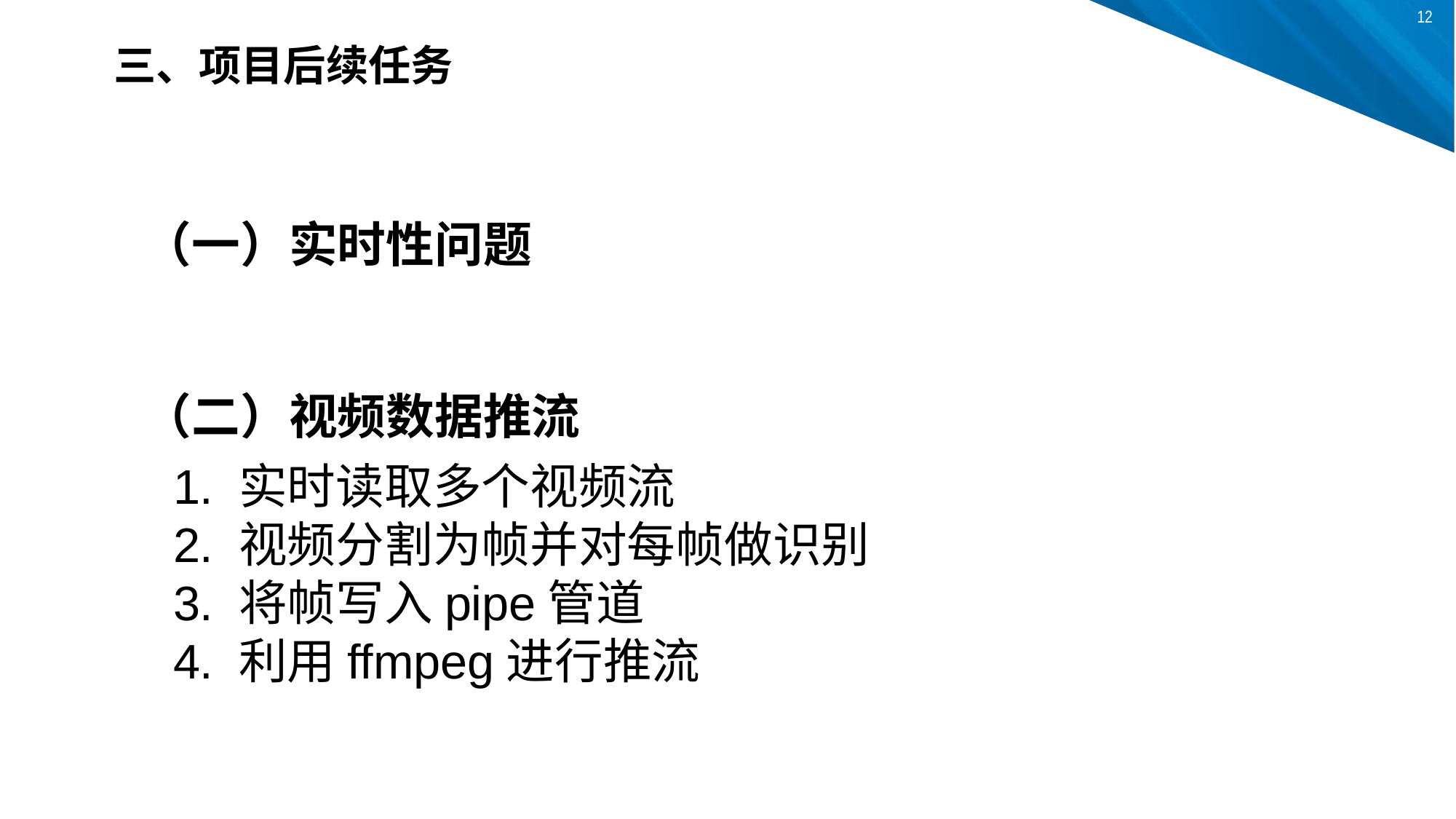

三、项目后续任务
（一）实时性问题
（二）视频数据推流
1. 实时读取多个视频流
2. 视频分割为帧并对每帧做识别
3. 将帧写入pipe管道
4. 利用ffmpeg进行推流